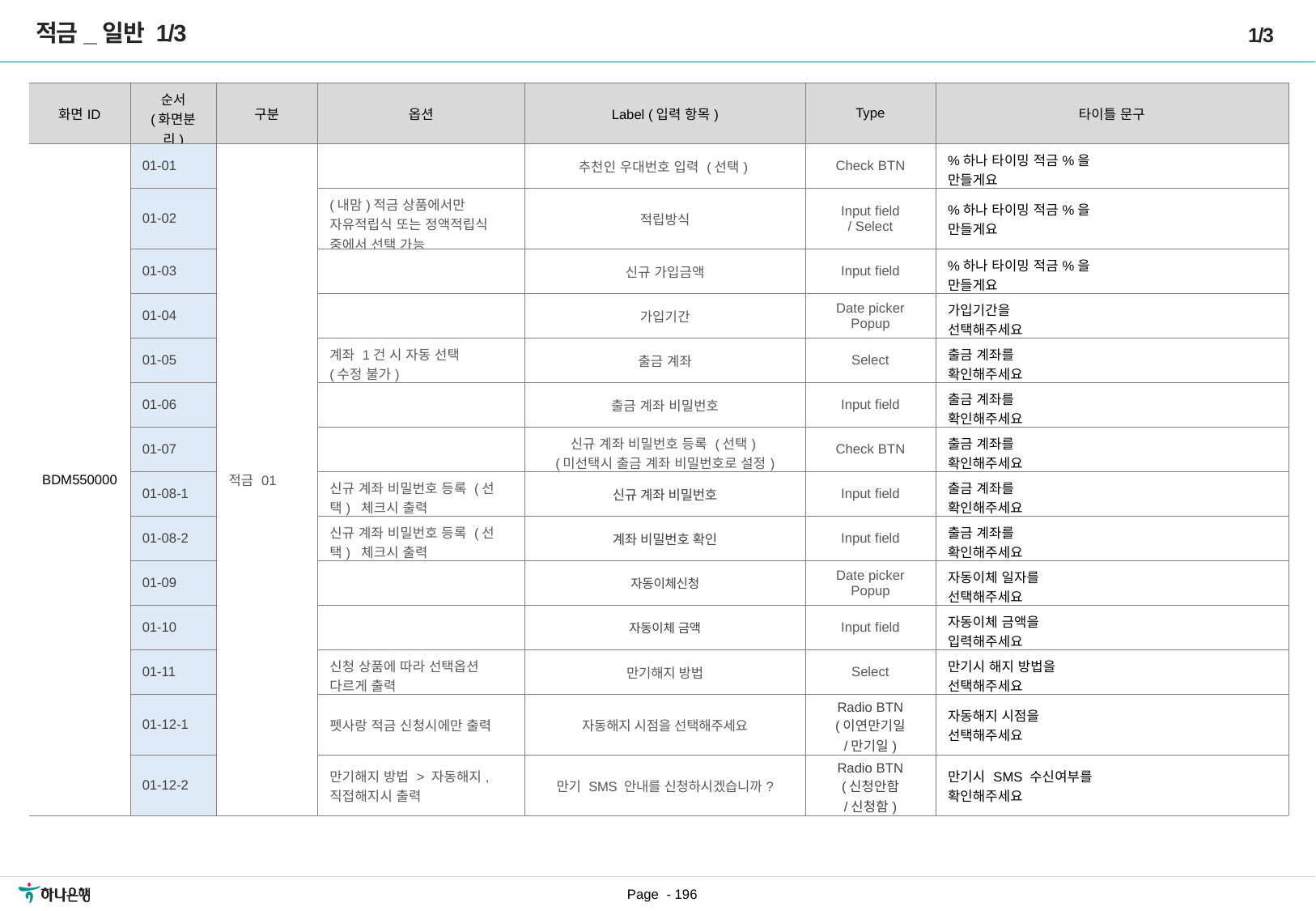

적금_일반 1/3
1/3
| 화면ID | 순서 (화면분리) | 구분 | 옵션 | Label (입력 항목) | Type | 타이틀 문구 |
| --- | --- | --- | --- | --- | --- | --- |
| BDM550000 | 01-01 | 적금 01 |  | 추천인 우대번호 입력 (선택) | Check BTN | %하나 타이밍 적금%을 만들게요 |
|  | 01-02 |  | (내맘)적금 상품에서만 자유적립식 또는 정액적립식 중에서 선택 가능 | 적립방식 | Input field / Select | %하나 타이밍 적금%을 만들게요 |
|  | 01-03 |  |  | 신규 가입금액 | Input field | %하나 타이밍 적금%을 만들게요 |
|  | 01-04 |  |  | 가입기간 | Date picker Popup | 가입기간을 선택해주세요 |
|  | 01-05 |  | 계좌 1건 시 자동 선택 (수정 불가) | 출금 계좌 | Select | 출금 계좌를 확인해주세요 |
|  | 01-06 |  |  | 출금 계좌 비밀번호 | Input field | 출금 계좌를 확인해주세요 |
|  | 01-07 |  |  | 신규 계좌 비밀번호 등록 (선택) (미선택시 출금 계좌 비밀번호로 설정) | Check BTN | 출금 계좌를 확인해주세요 |
|  | 01-08-1 |  | 신규 계좌 비밀번호 등록 (선택) 체크시 출력 | 신규 계좌 비밀번호 | Input field | 출금 계좌를 확인해주세요 |
|  | 01-08-2 |  | 신규 계좌 비밀번호 등록 (선택) 체크시 출력 | 계좌 비밀번호 확인 | Input field | 출금 계좌를 확인해주세요 |
|  | 01-09 |  |  | 자동이체신청 | Date picker Popup | 자동이체 일자를 선택해주세요 |
|  | 01-10 |  |  | 자동이체 금액 | Input field | 자동이체 금액을 입력해주세요 |
|  | 01-11 |  | 신청 상품에 따라 선택옵션 다르게 출력 | 만기해지 방법 | Select | 만기시 해지 방법을 선택해주세요 |
|  | 01-12-1 |  | 펫사랑 적금 신청시에만 출력 | 자동해지 시점을 선택해주세요 | Radio BTN (이연만기일 /만기일) | 자동해지 시점을 선택해주세요 |
|  | 01-12-2 |  | 만기해지 방법 > 자동해지, 직접해지시 출력 | 만기 SMS 안내를 신청하시겠습니까? | Radio BTN (신청안함 /신청함) | 만기시 SMS 수신여부를 확인해주세요 |